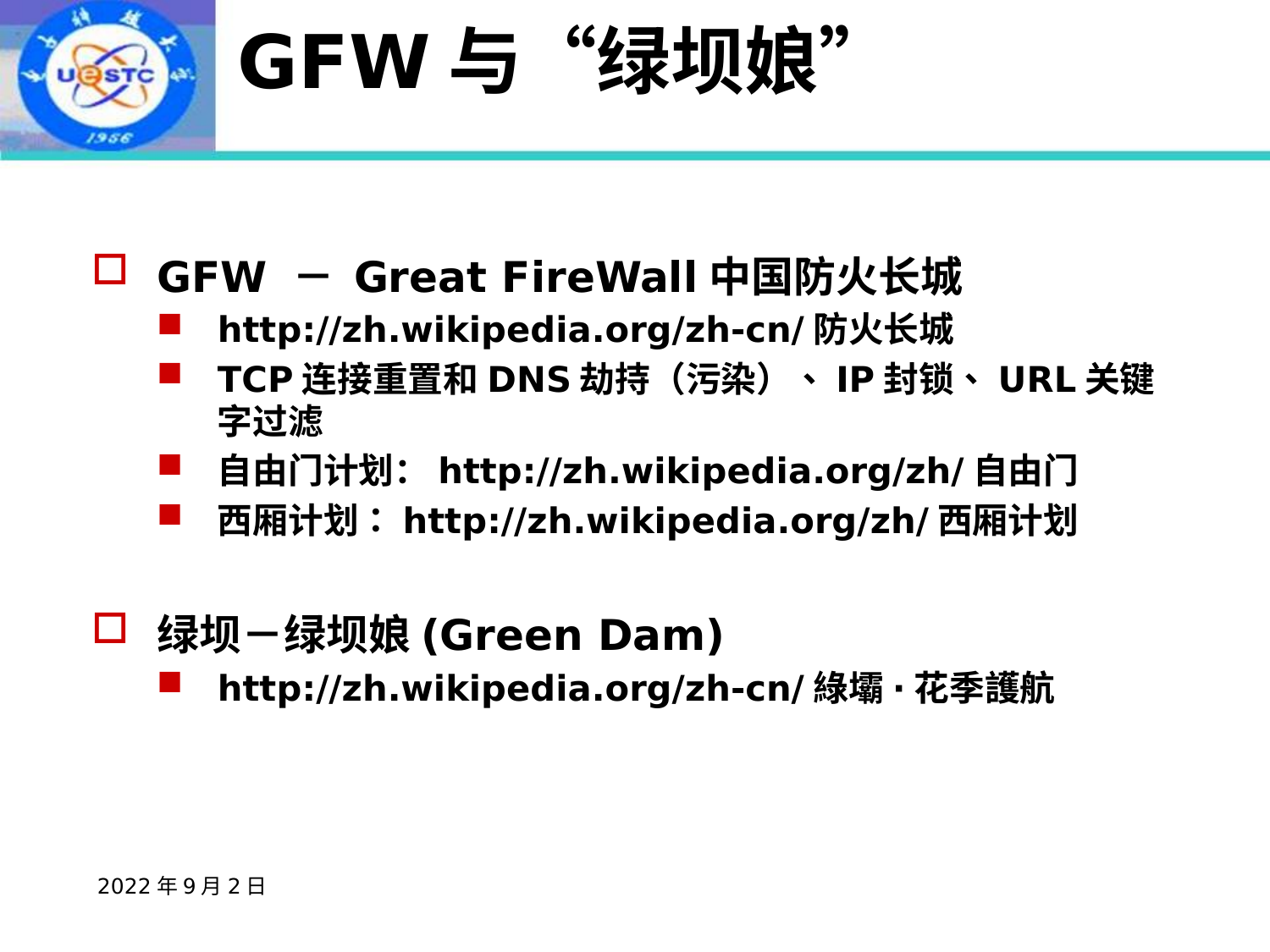

# GFW与“绿坝娘”
GFW － Great FireWall中国防火长城
http://zh.wikipedia.org/zh-cn/防火长城
TCP连接重置和DNS劫持（污染）、IP封锁、URL关键字过滤
自由门计划：http://zh.wikipedia.org/zh/自由门
西厢计划：http://zh.wikipedia.org/zh/西厢计划

绿坝－绿坝娘(Green Dam)
http://zh.wikipedia.org/zh-cn/綠壩·花季護航

2022年9月2日
63